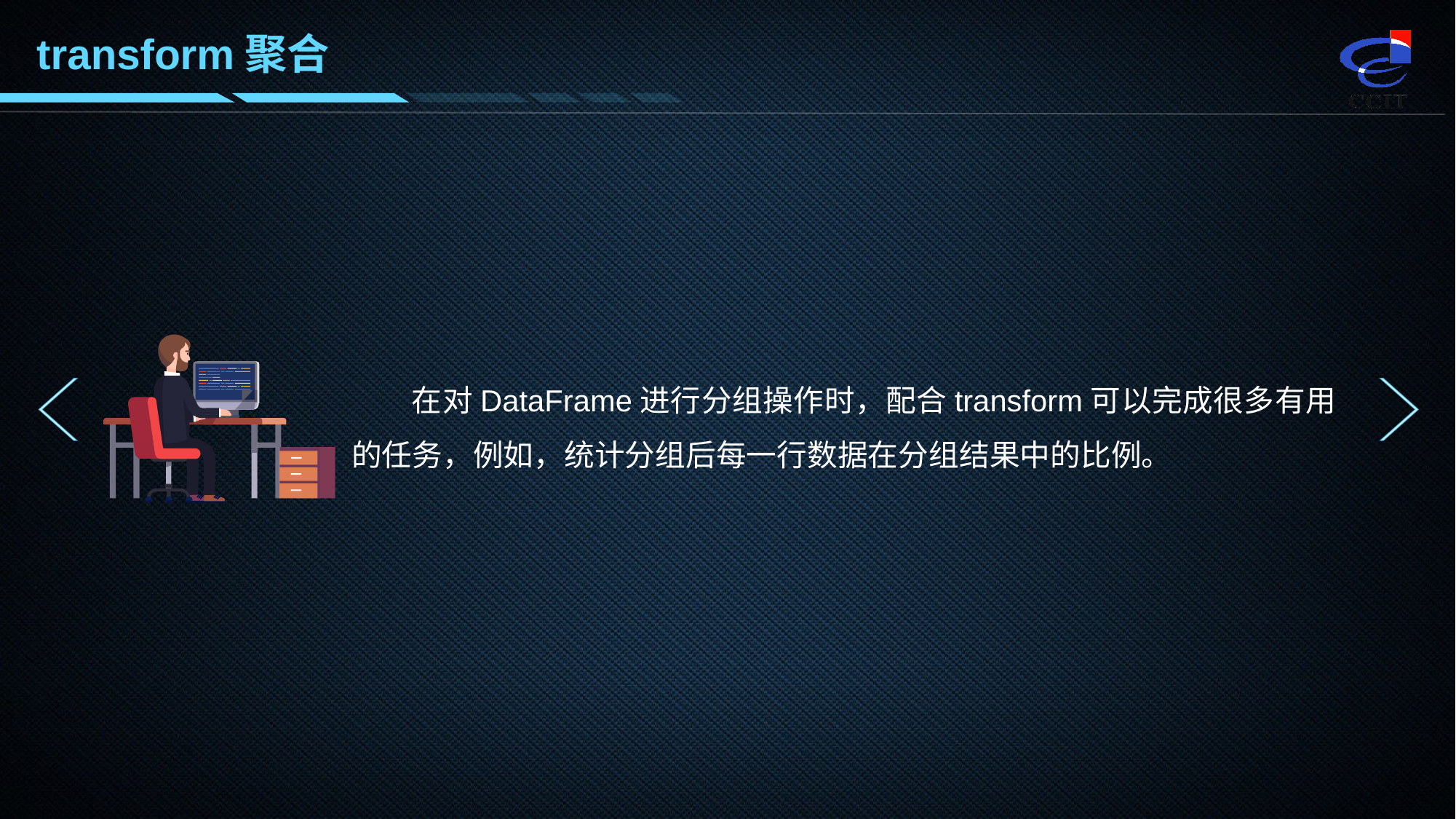

transform聚合

在对DataFrame进行分组操作时，配合transform可以完成很多有用的任务，例如，统计分组后每一行数据在分组结果中的比例。